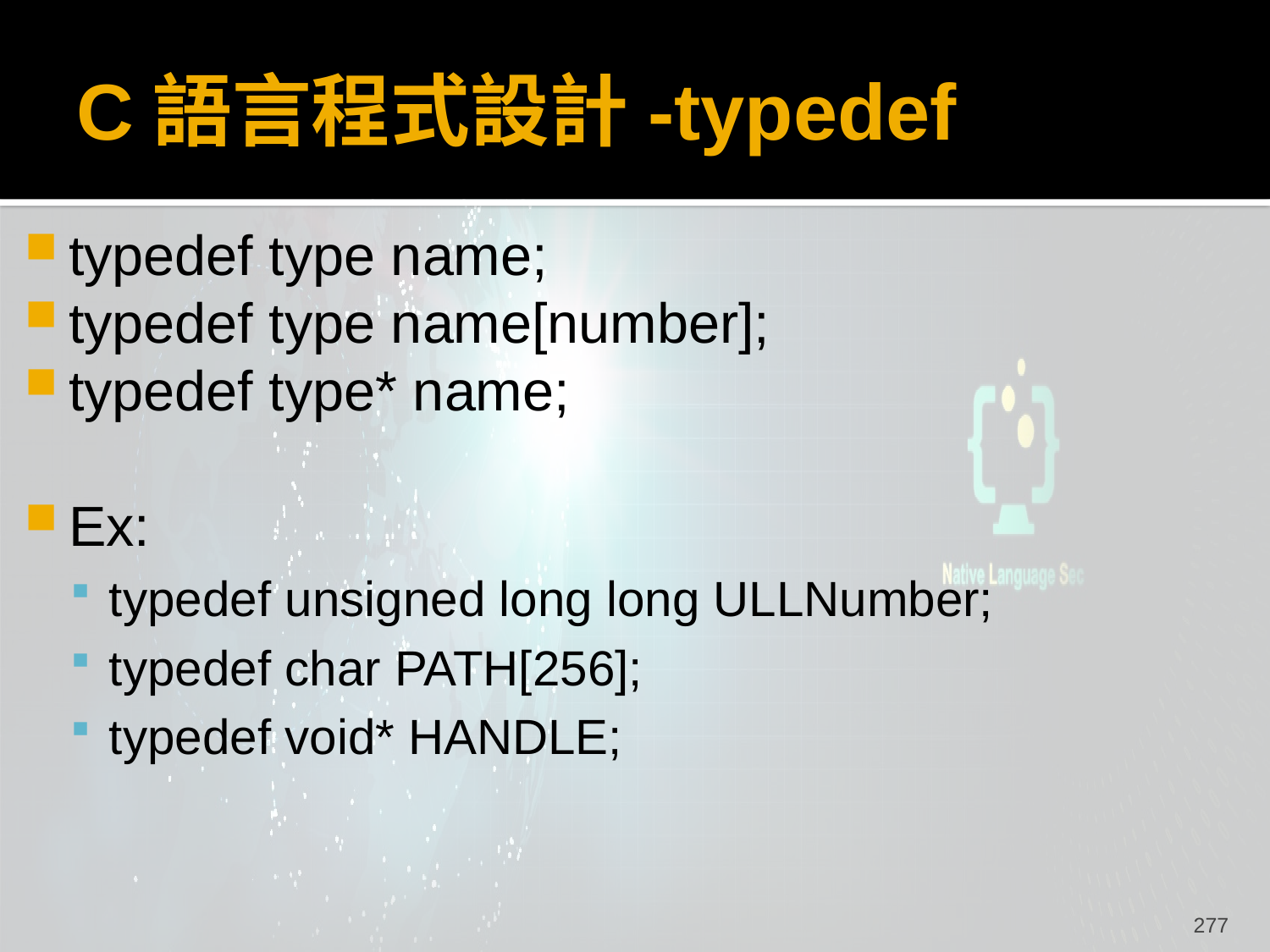

# C語言程式設計-typedef
typedef type name;
typedef type name[number];
typedef type* name;

Ex:
typedef unsigned long long ULLNumber;
typedef char PATH[256];
typedef void* HANDLE;
277